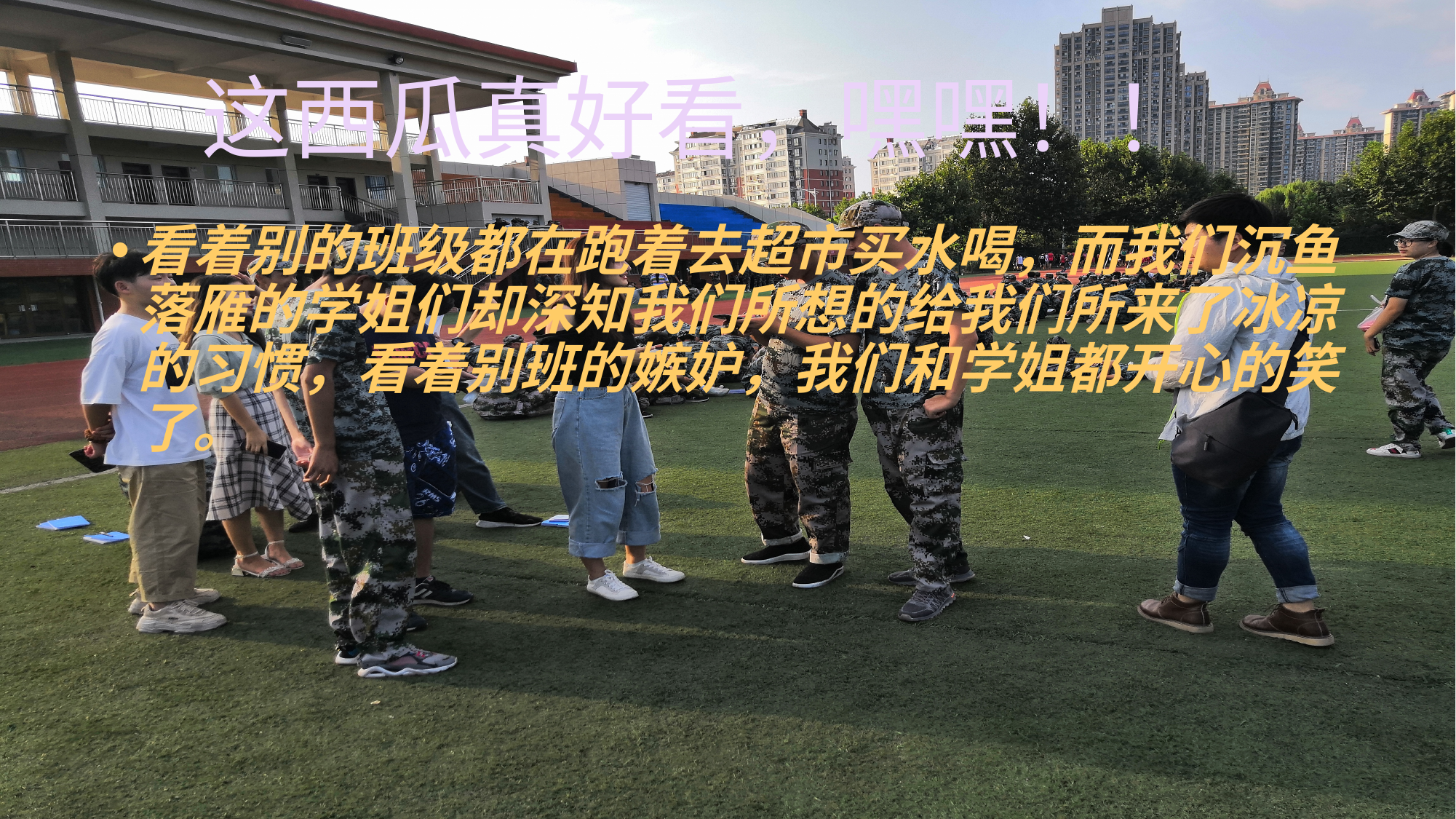

# 这西瓜真好看，嘿嘿！！
看着别的班级都在跑着去超市买水喝，而我们沉鱼落雁的学姐们却深知我们所想的给我们所来了冰凉的习惯，看着别班的嫉妒，我们和学姐都开心的笑了。